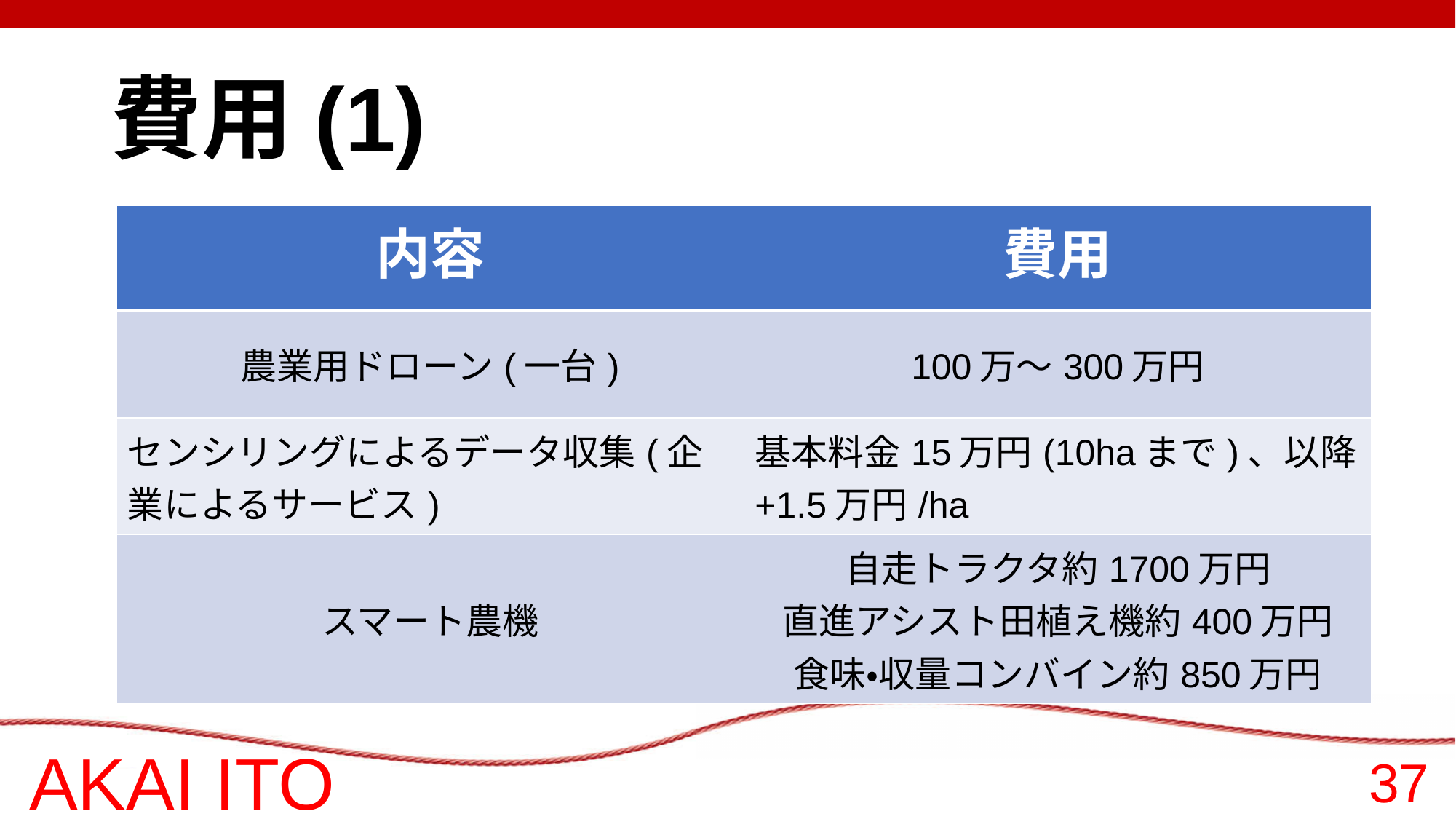

# 費用(1)
| 内容 | 費用 |
| --- | --- |
| 農業用ドローン(一台) | 100万～300万円 |
| センシリングによるデータ収集(企業によるサービス) | 基本料金15万円(10haまで)、以降+1.5万円/ha |
| スマート農機 | 自走トラクタ約1700万円 直進アシスト田植え機約400万円 食味・収量コンバイン約850万円 |
AKAI ITO
37